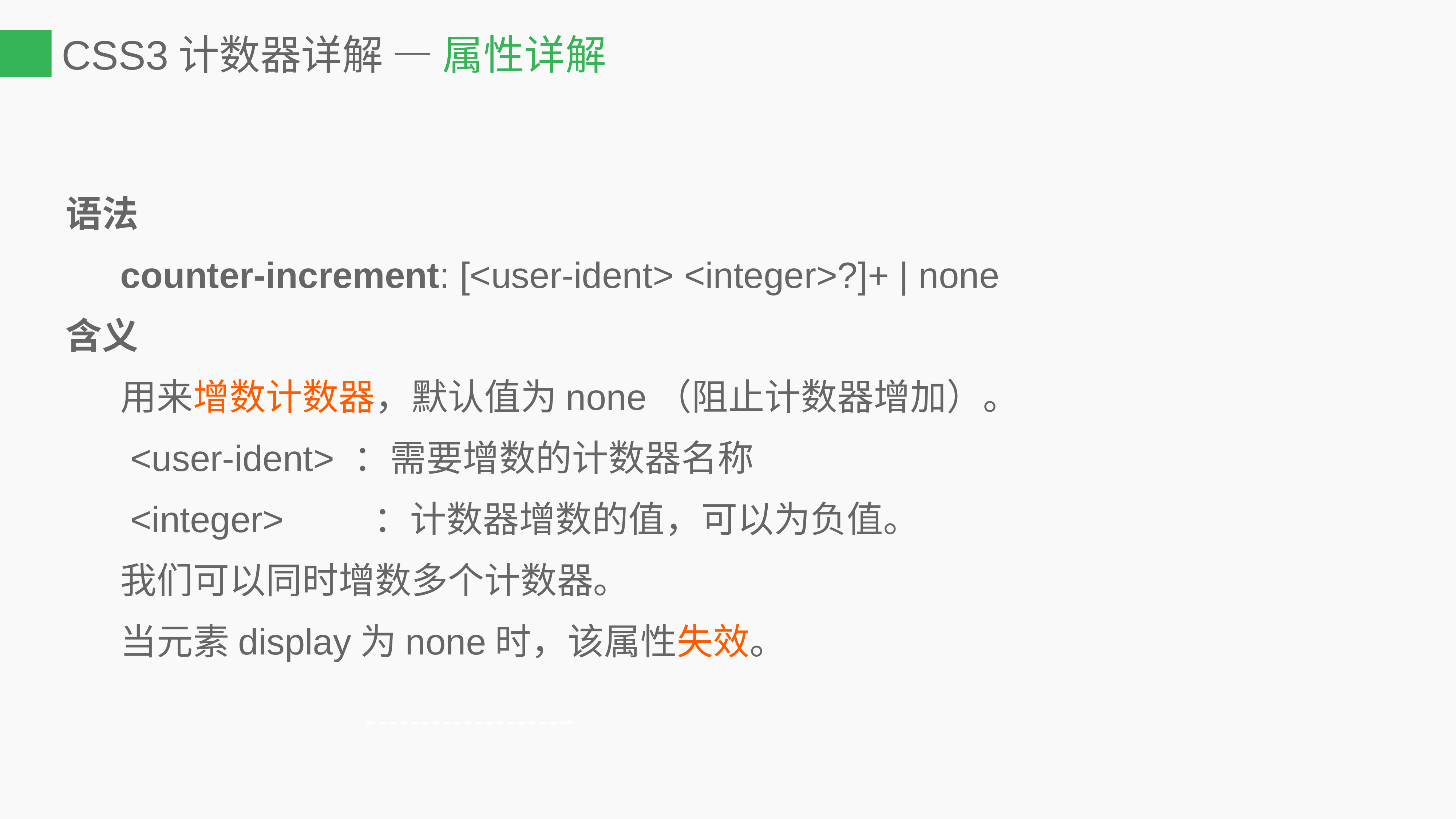

# CSS3计数器详解 — 属性详解
语法
	counter-increment: [<user-ident> <integer>?]+ | none
含义
	用来增数计数器，默认值为none（阻止计数器增加）。
	 <user-ident> ：需要增数的计数器名称
	 <integer>        ：计数器增数的值，可以为负值。
	我们可以同时增数多个计数器。
	当元素display为none时，该属性失效。